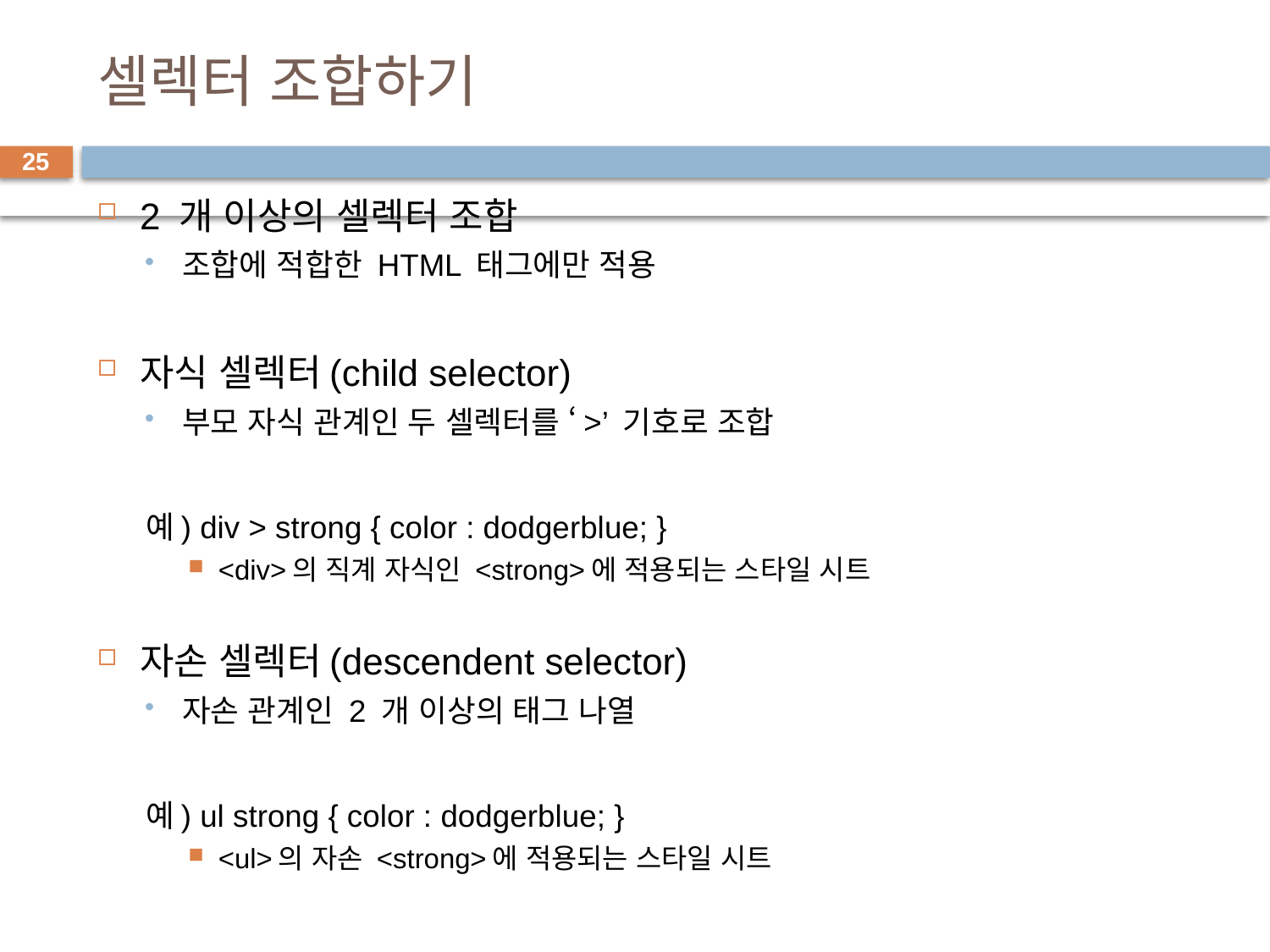

# 셀렉터 조합하기
25
2 개 이상의 셀렉터 조합
조합에 적합한 HTML 태그에만 적용

자식 셀렉터(child selector)
부모 자식 관계인 두 셀렉터를 ‘>’ 기호로 조합

예) div > strong { color : dodgerblue; }
<div>의 직계 자식인 <strong>에 적용되는 스타일 시트

자손 셀렉터(descendent selector)
자손 관계인 2 개 이상의 태그 나열

예) ul strong { color : dodgerblue; }
<ul>의 자손 <strong>에 적용되는 스타일 시트